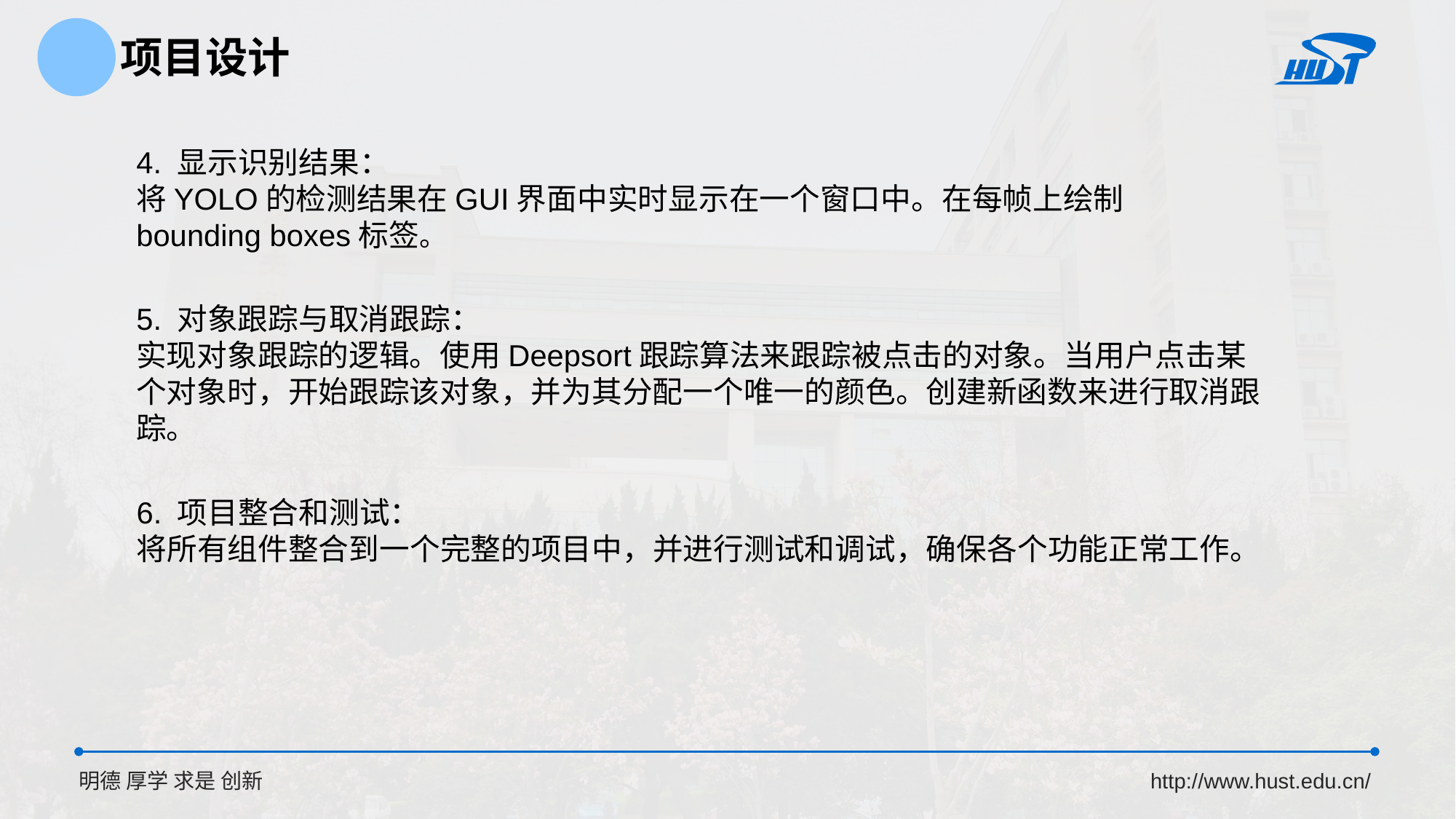

项目设计
4. 显示识别结果：
将YOLO的检测结果在GUI界面中实时显示在一个窗口中。在每帧上绘制bounding boxes标签。
5. 对象跟踪与取消跟踪：
实现对象跟踪的逻辑。使用Deepsort跟踪算法来跟踪被点击的对象。当用户点击某个对象时，开始跟踪该对象，并为其分配一个唯一的颜色。创建新函数来进行取消跟踪。
6. 项目整合和测试：
将所有组件整合到一个完整的项目中，并进行测试和调试，确保各个功能正常工作。